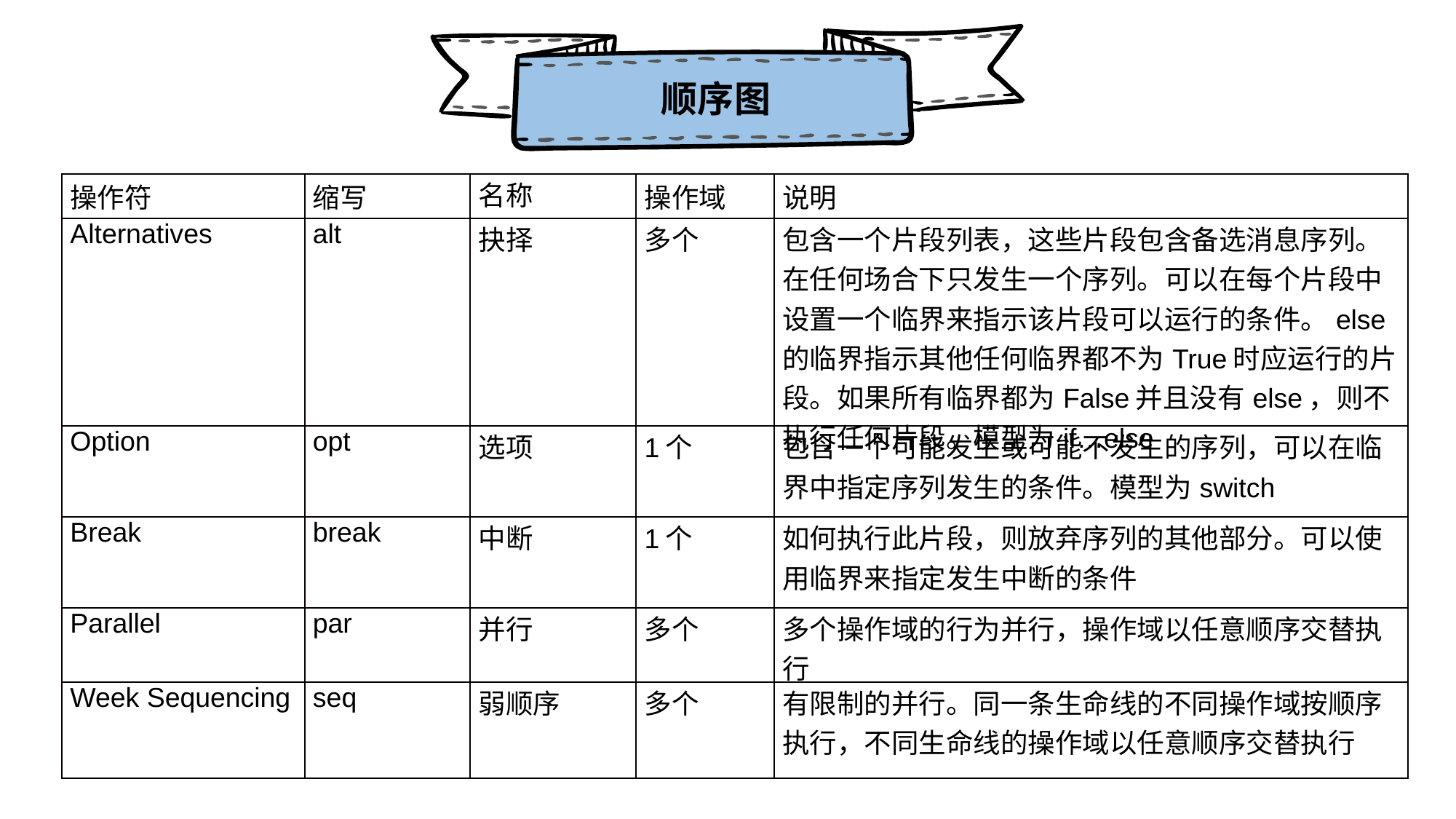

顺序图
| 操作符 | 缩写 | 名称 | 操作域 | 说明 |
| --- | --- | --- | --- | --- |
| Alternatives | alt | 抉择 | 多个 | 包含一个片段列表，这些片段包含备选消息序列。在任何场合下只发生一个序列。可以在每个片段中设置一个临界来指示该片段可以运行的条件。else的临界指示其他任何临界都不为True时应运行的片段。如果所有临界都为False并且没有else，则不执行任何片段。模型为if…else |
| Option | opt | 选项 | 1个 | 包含一个可能发生或可能不发生的序列，可以在临界中指定序列发生的条件。模型为switch |
| Break | break | 中断 | 1个 | 如何执行此片段，则放弃序列的其他部分。可以使用临界来指定发生中断的条件 |
| Parallel | par | 并行 | 多个 | 多个操作域的行为并行，操作域以任意顺序交替执行 |
| Week Sequencing | seq | 弱顺序 | 多个 | 有限制的并行。同一条生命线的不同操作域按顺序执行，不同生命线的操作域以任意顺序交替执行 |